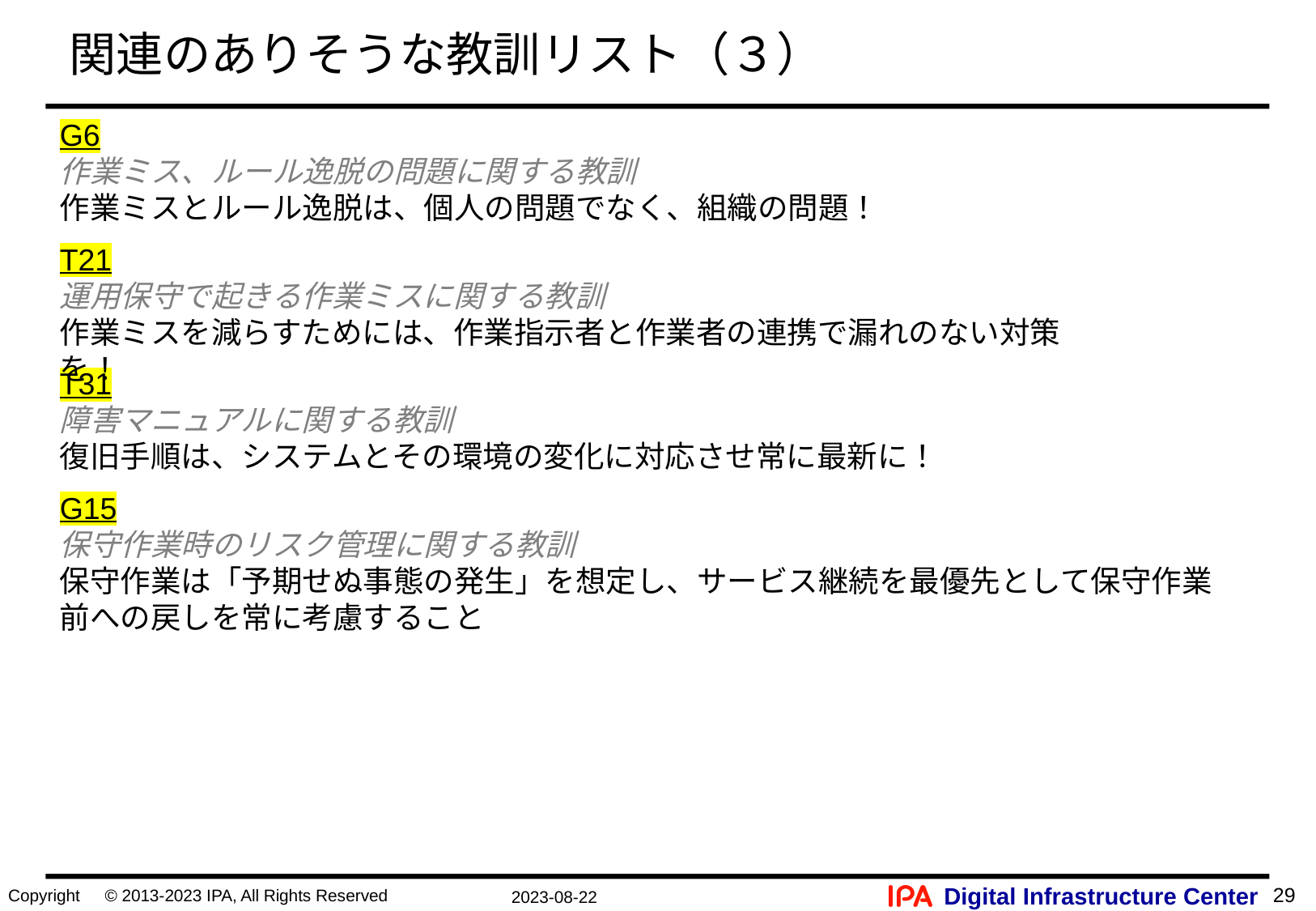

# 関連のありそうな教訓リスト（３）
G6
作業ミス、ルール逸脱の問題に関する教訓
作業ミスとルール逸脱は、個人の問題でなく、組織の問題！
T21
運用保守で起きる作業ミスに関する教訓
作業ミスを減らすためには、作業指示者と作業者の連携で漏れのない対策を！
T31
障害マニュアルに関する教訓
復旧手順は、システムとその環境の変化に対応させ常に最新に！
G15
保守作業時のリスク管理に関する教訓
保守作業は「予期せぬ事態の発生」を想定し、サービス継続を最優先として保守作業前への戻しを常に考慮すること